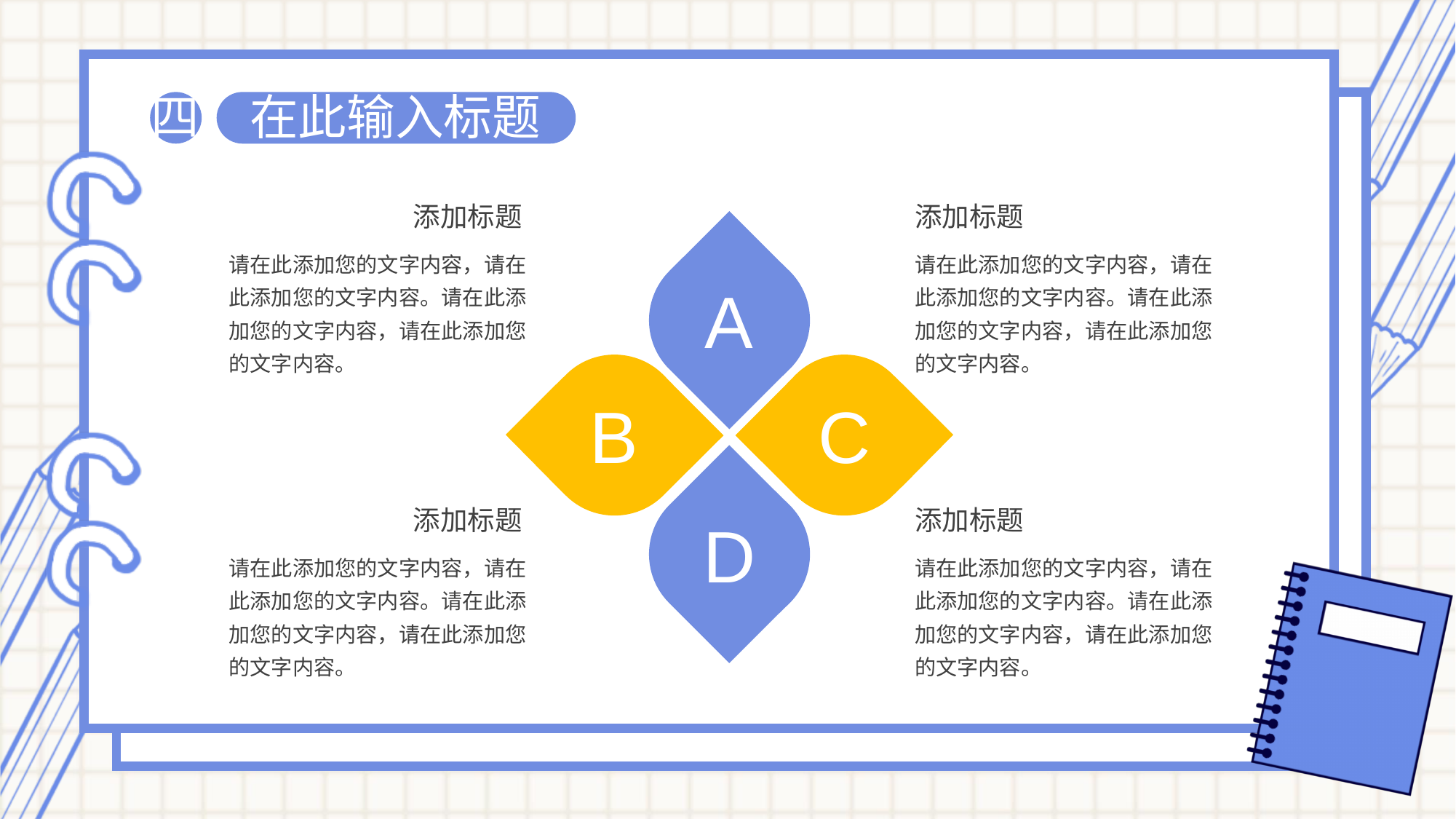

在此输入标题
四
添加标题
添加标题

请在此添加您的文字内容，请在此添加您的文字内容。请在此添加您的文字内容，请在此添加您的文字内容。

请在此添加您的文字内容，请在此添加您的文字内容。请在此添加您的文字内容，请在此添加您的文字内容。

A

B
C

添加标题
添加标题
D
请在此添加您的文字内容，请在此添加您的文字内容。请在此添加您的文字内容，请在此添加您的文字内容。

请在此添加您的文字内容，请在此添加您的文字内容。请在此添加您的文字内容，请在此添加您的文字内容。